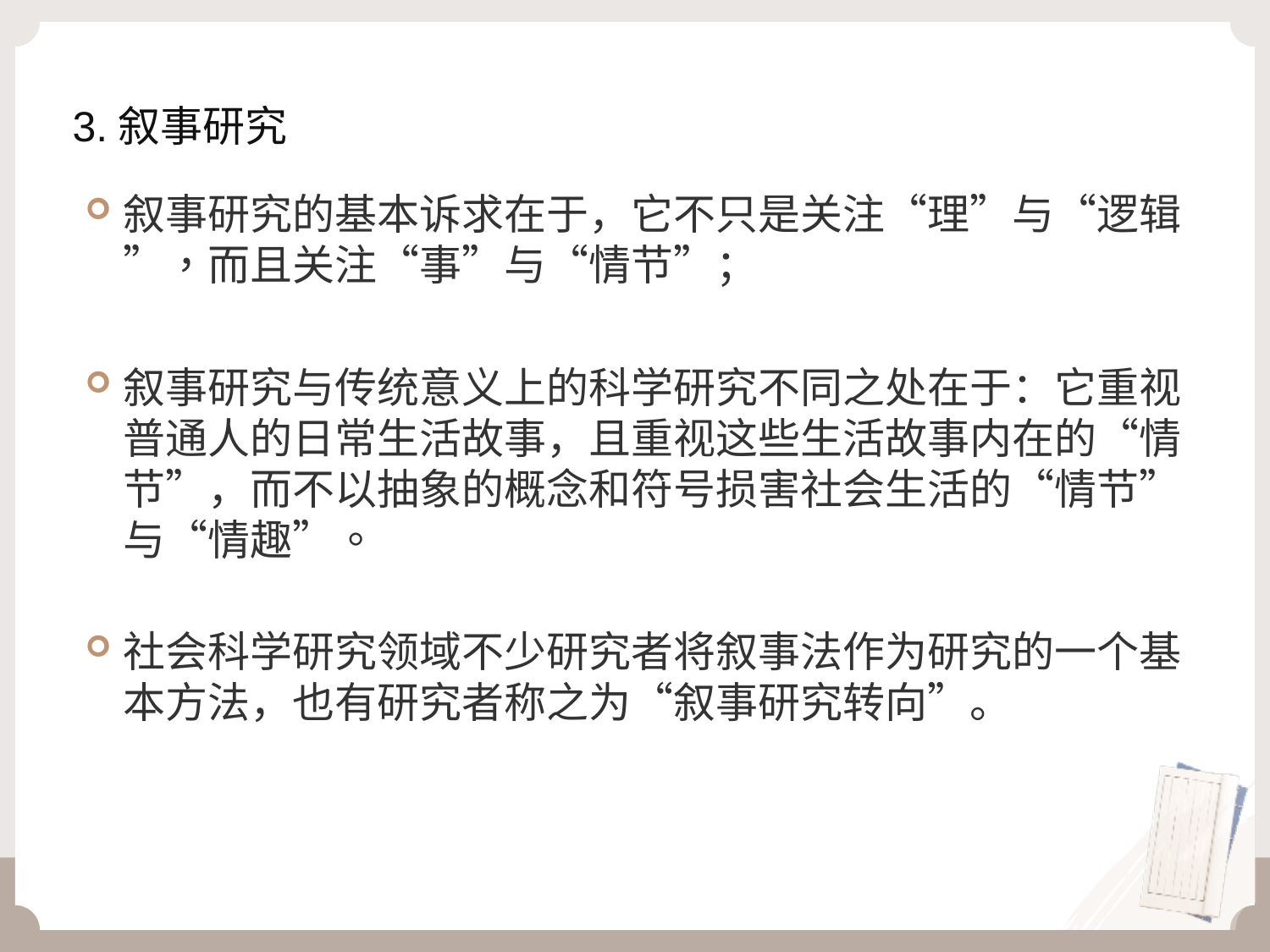

# 3.叙事研究
叙事研究的基本诉求在于，它不只是关注“理”与“逻辑”，而且关注“事”与“情节”；

叙事研究与传统意义上的科学研究不同之处在于：它重视普通人的日常生活故事，且重视这些生活故事内在的“情节”，而不以抽象的概念和符号损害社会生活的“情节”与“情趣”。
社会科学研究领域不少研究者将叙事法作为研究的一个基本方法，也有研究者称之为“叙事研究转向”。